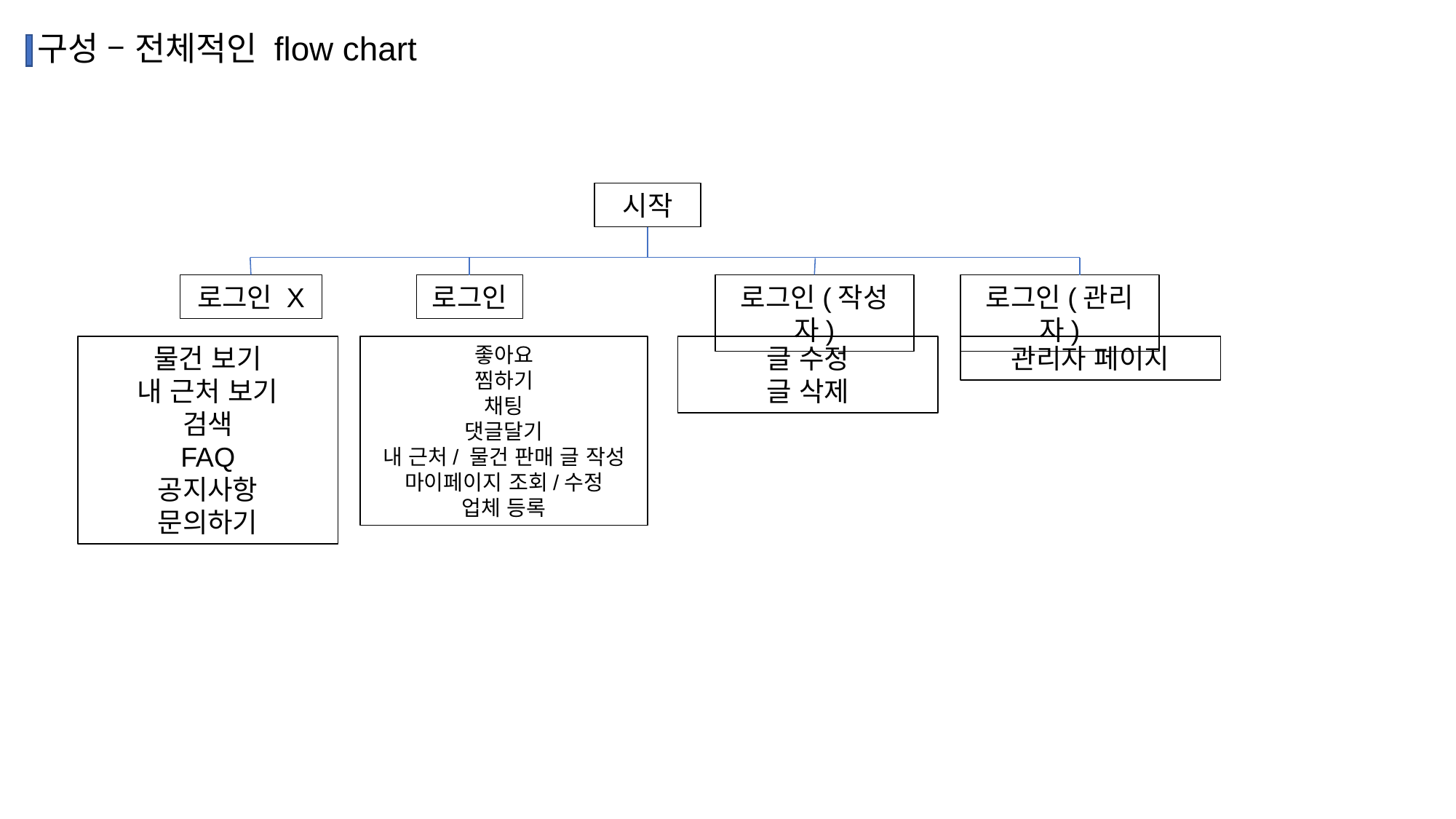

# 구성 – 전체적인 flow chart

시작
로그인 X
로그인
로그인(작성자)
로그인(관리자)
물건 보기
내 근처 보기
검색
FAQ
공지사항
문의하기
좋아요
찜하기
채팅
댓글달기
내 근처/ 물건 판매 글 작성
마이페이지 조회/수정
업체 등록
글 수정
글 삭제
관리자 페이지